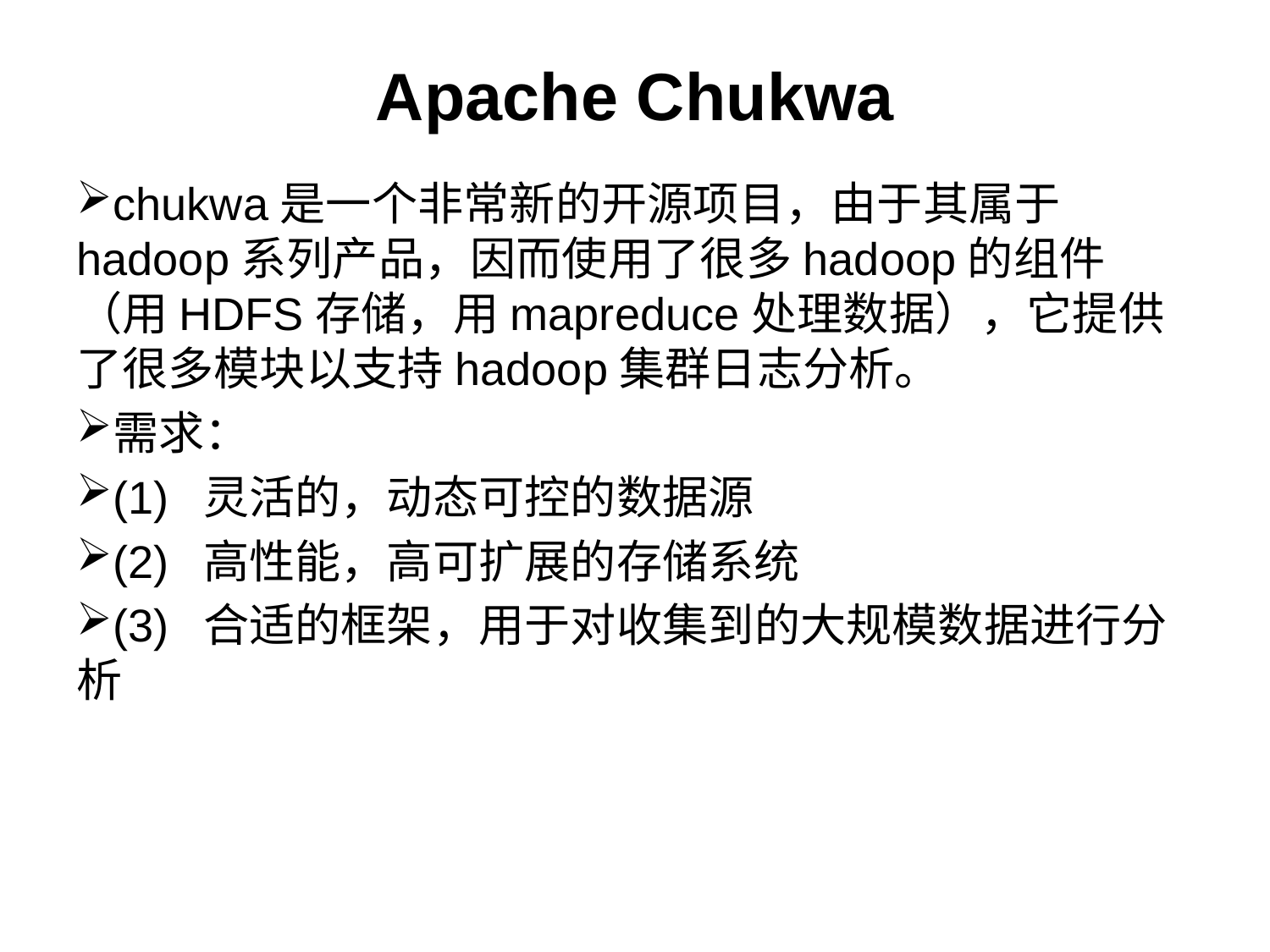

Apache Chukwa
chukwa是一个非常新的开源项目，由于其属于hadoop系列产品，因而使用了很多hadoop的组件（用HDFS存储，用mapreduce处理数据），它提供了很多模块以支持hadoop集群日志分析。
需求：
(1)	灵活的，动态可控的数据源
(2)	高性能，高可扩展的存储系统
(3)	合适的框架，用于对收集到的大规模数据进行分析